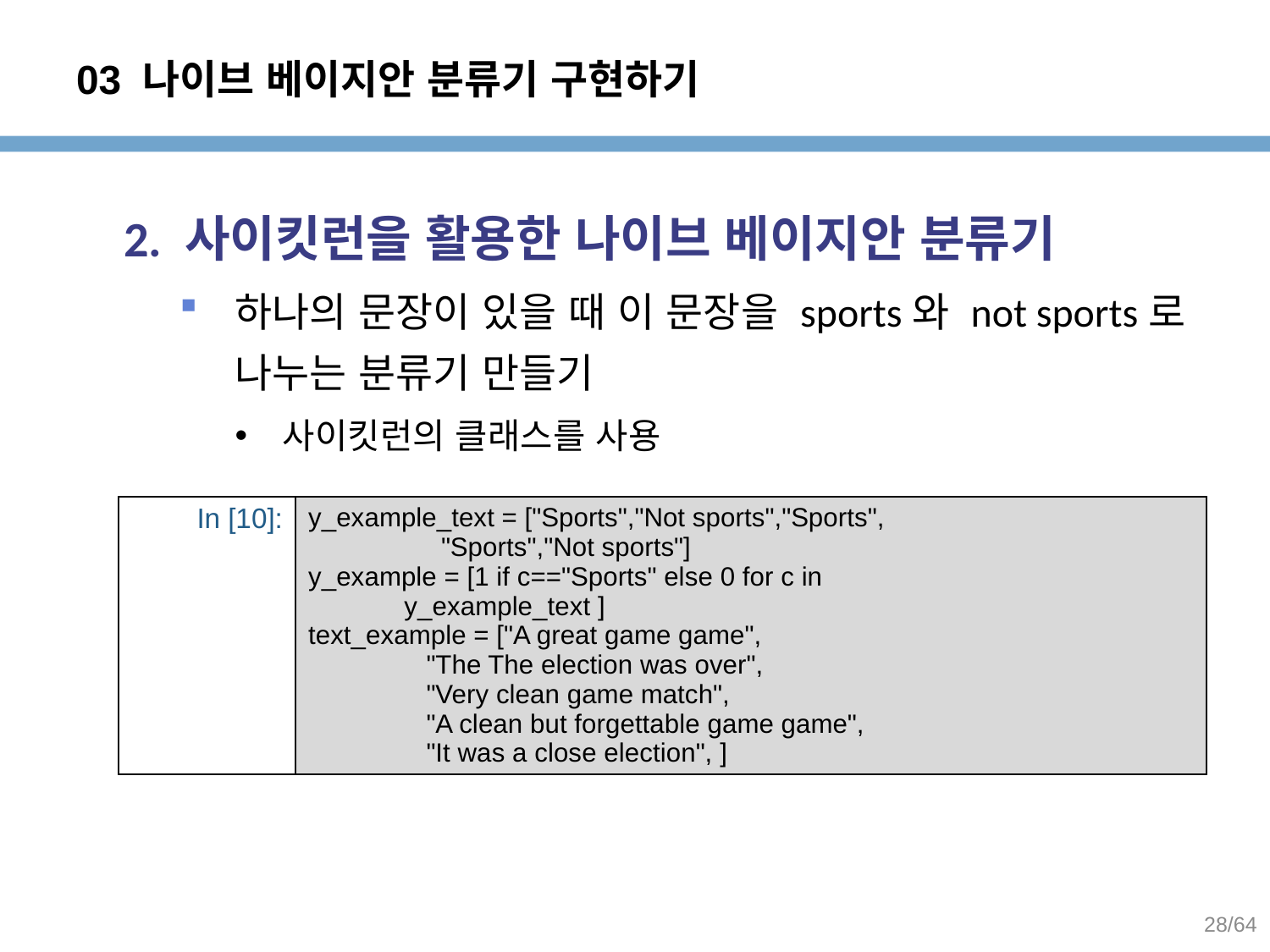

# 03 나이브 베이지안 분류기 구현하기
2. 사이킷런을 활용한 나이브 베이지안 분류기
하나의 문장이 있을 때 이 문장을 sports와 not sports로 나누는 분류기 만들기
사이킷런의 클래스를 사용
| In [10]: | y\_example\_text = ["Sports","Not sports","Sports", "Sports","Not sports"] y\_example = [1 if c=="Sports" else 0 for c in y\_example\_text ] text\_example = ["A great game game", "The The election was over", "Very clean game match", "A clean but forgettable game game", "It was a close election", ] |
| --- | --- |
28/64